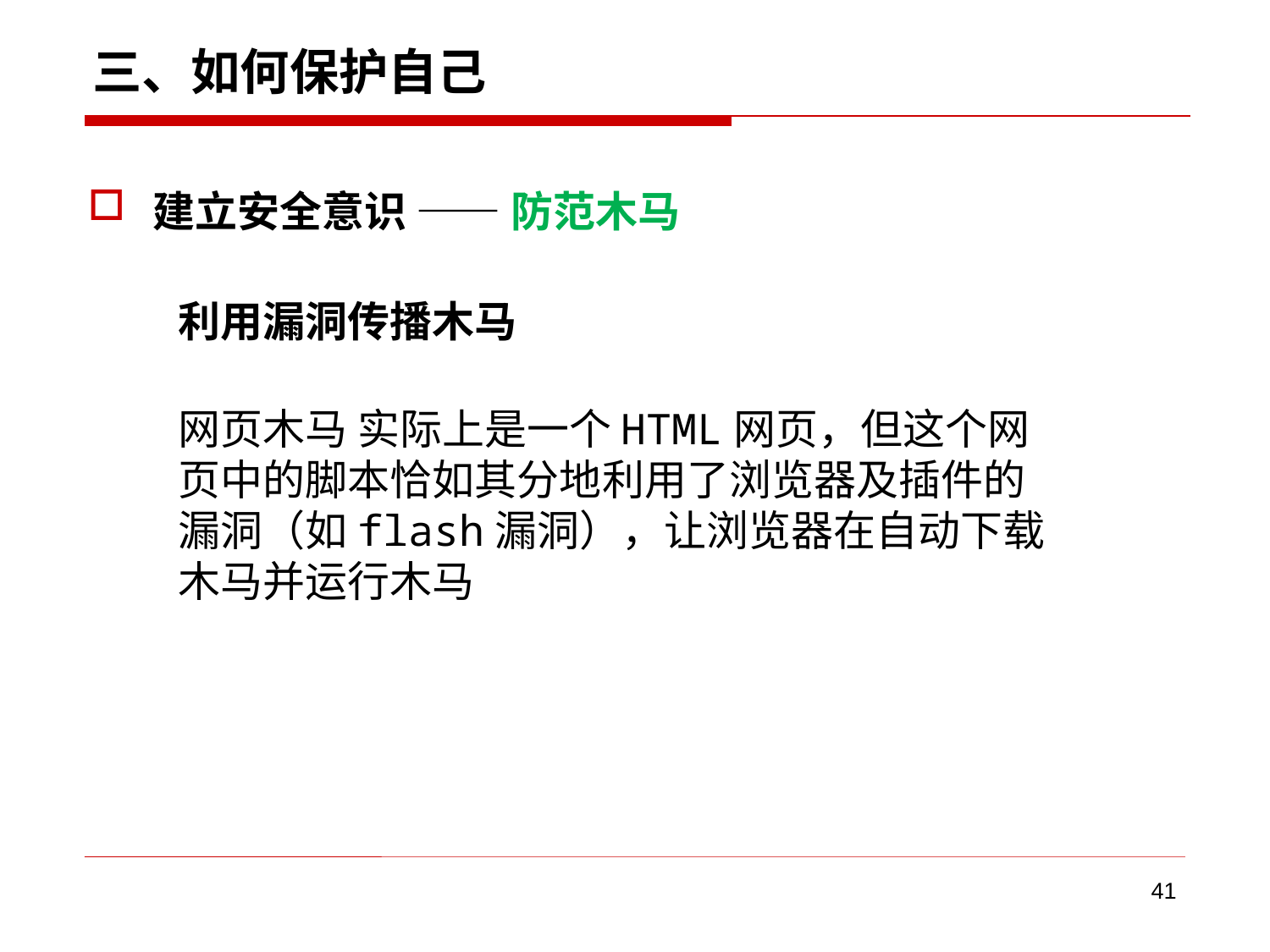

# 三、如何保护自己
建立安全意识 —— 防范木马
利用漏洞传播木马
网页木马 实际上是一个HTML网页，但这个网页中的脚本恰如其分地利用了浏览器及插件的漏洞（如flash漏洞），让浏览器在自动下载木马并运行木马